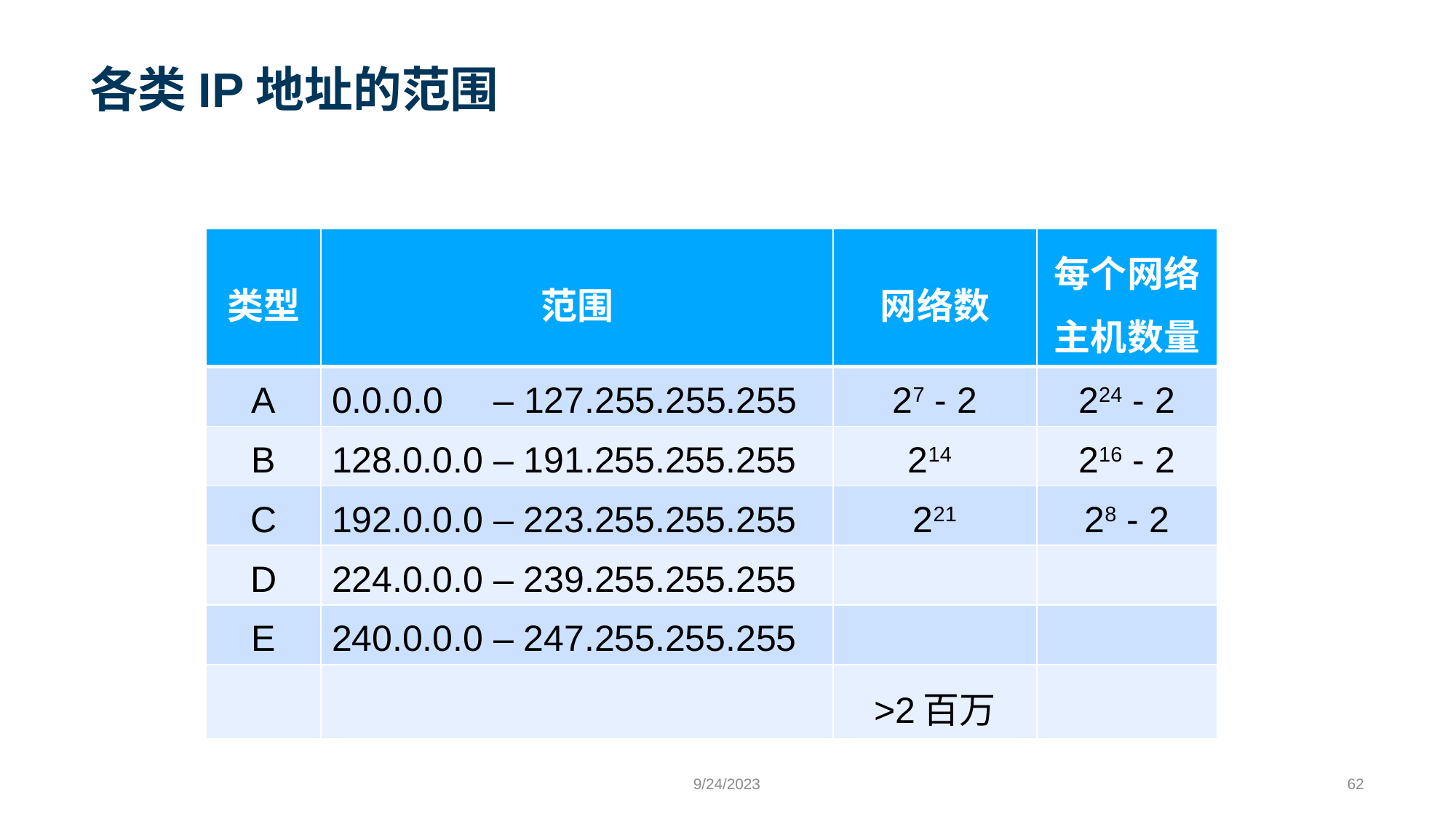

# 各类IP地址的范围
| 类型 | 范围 | 网络数 | 每个网络主机数量 |
| --- | --- | --- | --- |
| A | 0.0.0.0 – 127.255.255.255 | 27 - 2 | 224 - 2 |
| B | 128.0.0.0 – 191.255.255.255 | 214 | 216 - 2 |
| C | 192.0.0.0 – 223.255.255.255 | 221 | 28 - 2 |
| D | 224.0.0.0 – 239.255.255.255 |  |  |
| E | 240.0.0.0 – 247.255.255.255 |  |  |
|  |  | >2百万 |  |

9/24/2023
62